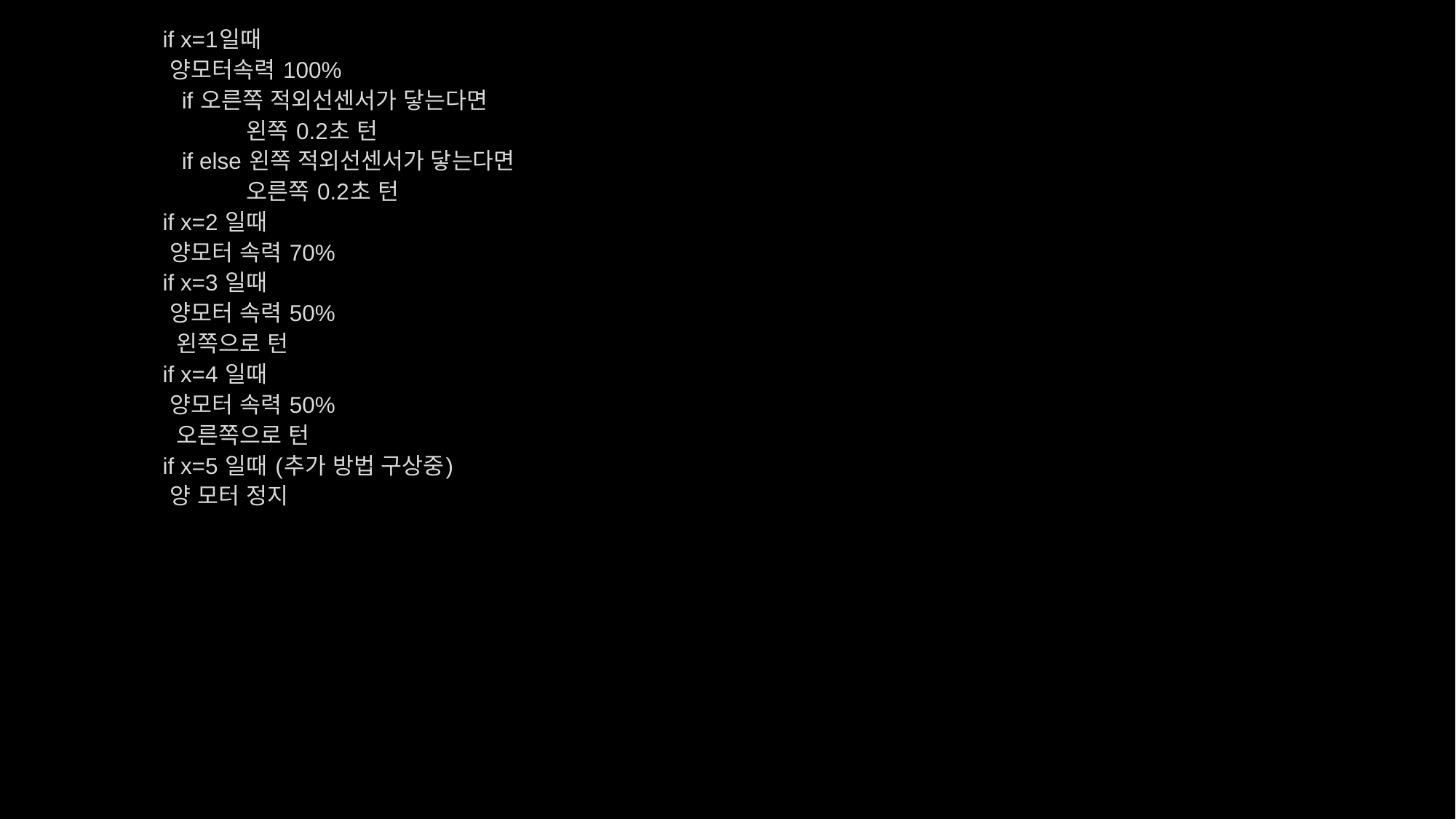

if x=1일때
 양모터속력 100%
   if 오른쪽 적외선센서가 닿는다면
             왼쪽 0.2초 턴
   if else 왼쪽 적외선센서가 닿는다면
             오른쪽 0.2초 턴
if x=2 일때
 양모터 속력 70%
if x=3 일때
 양모터 속력 50%
  왼쪽으로 턴
if x=4 일때
 양모터 속력 50%
  오른쪽으로 턴
if x=5 일때 (추가 방법 구상중)
 양 모터 정지